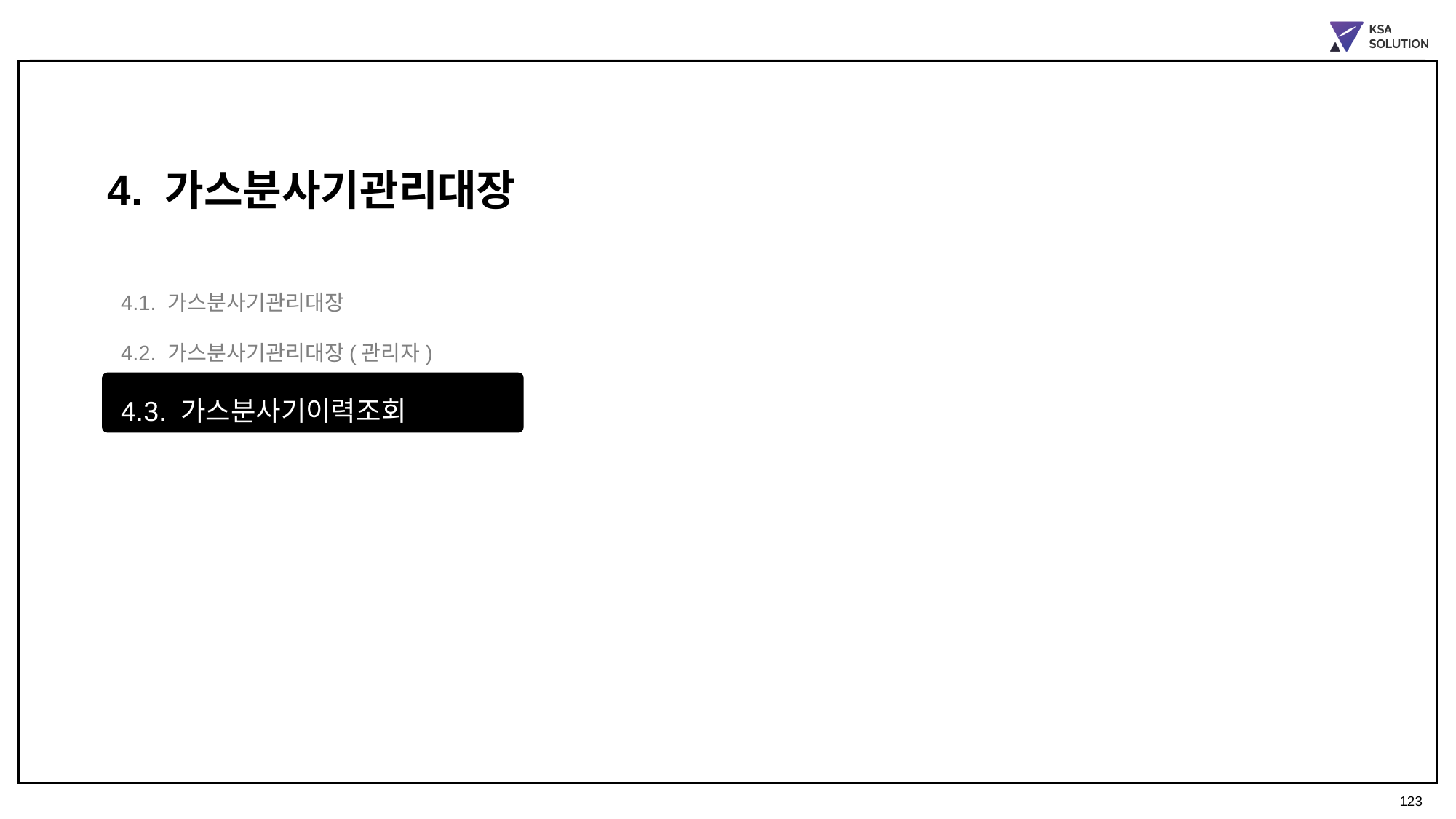

4. 가스분사기관리대장
4.1. 가스분사기관리대장
4.2. 가스분사기관리대장(관리자)
4.3. 가스분사기이력조회